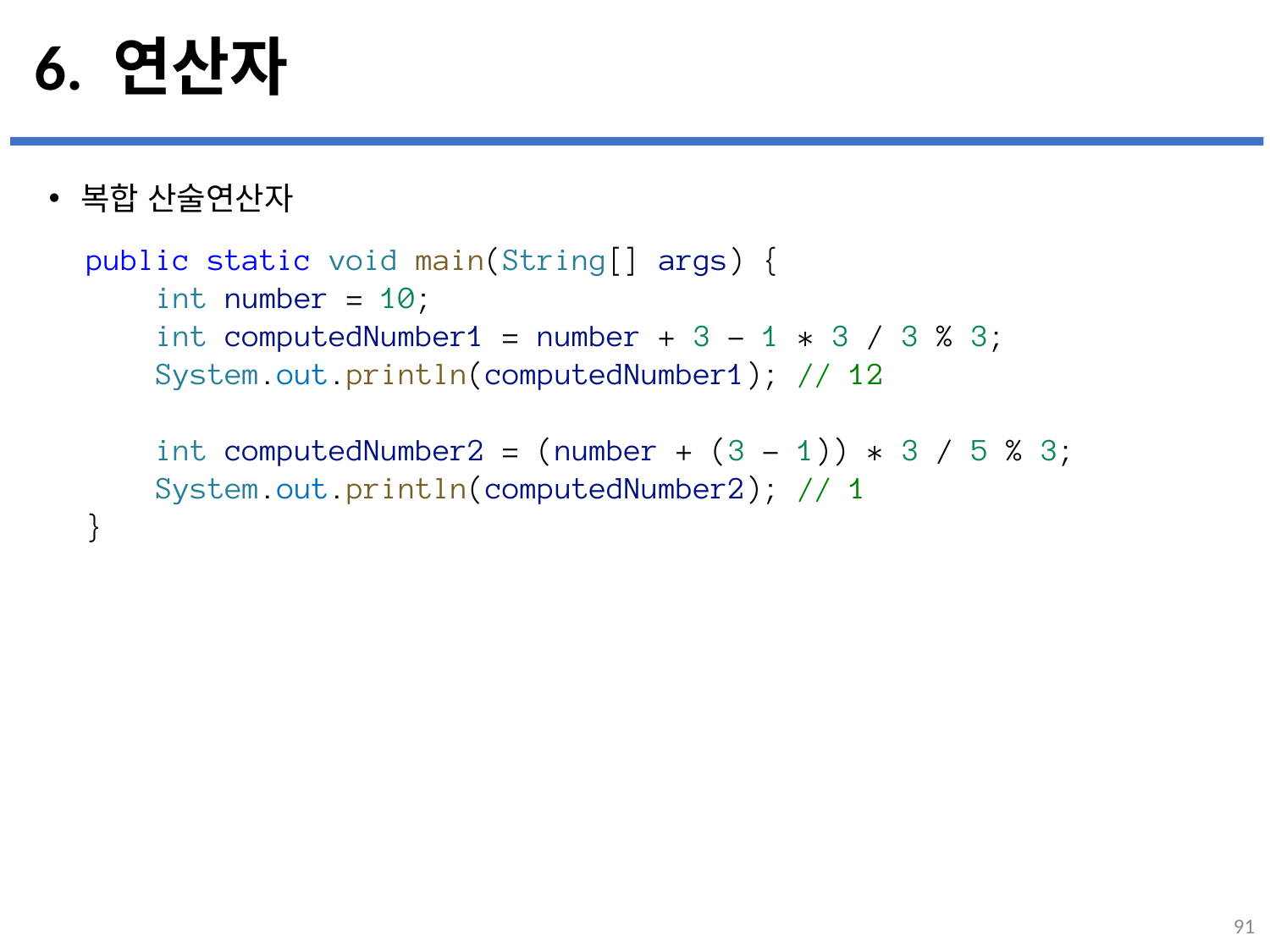

# 6. 연산자
복합 산술연산자

...

설명
public static void main(String[] args) {
    int number = 10;
    int computedNumber1 = number + 3 - 1 * 3 / 3 % 3;
    System.out.println(computedNumber1); // 12
    int computedNumber2 = (number + (3 - 1)) * 3 / 5 % 3;
    System.out.println(computedNumber2); // 1
}
91